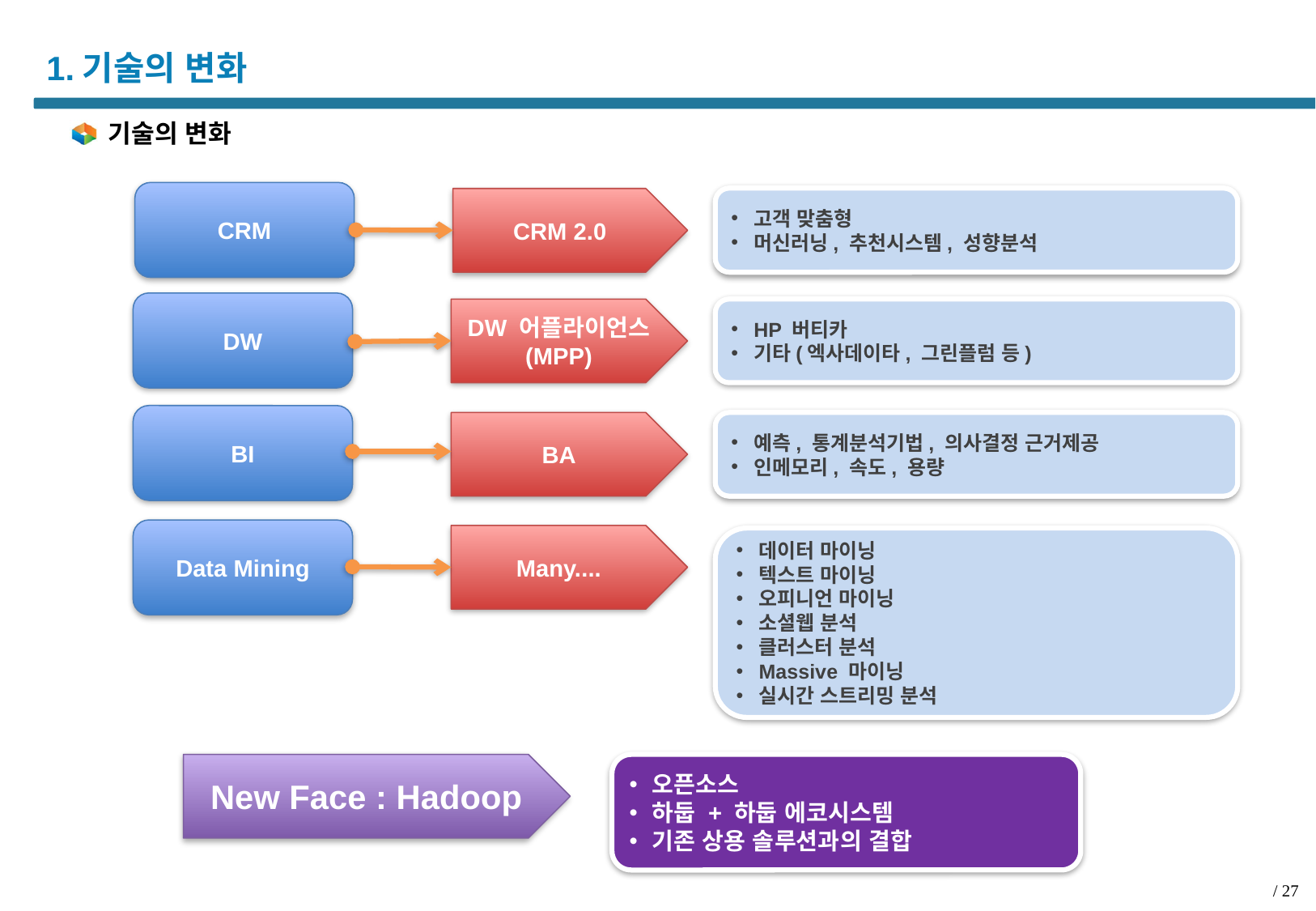

# 1.기술의 변화
기술의 변화
CRM
고객 맞춤형
머신러닝, 추천시스템, 성향분석
CRM 2.0
DW
DW 어플라이언스
(MPP)
HP 버티카
기타(엑사데이타, 그린플럼 등)
BI
BA
예측, 통계분석기법, 의사결정 근거제공
인메모리, 속도, 용량
Data Mining
Many....
데이터 마이닝
텍스트 마이닝
오피니언 마이닝
소셜웹 분석
클러스터 분석
Massive 마이닝
실시간 스트리밍 분석
오픈소스
하둡 + 하둡 에코시스템
기존 상용 솔루션과의 결합
New Face : Hadoop
/ 27